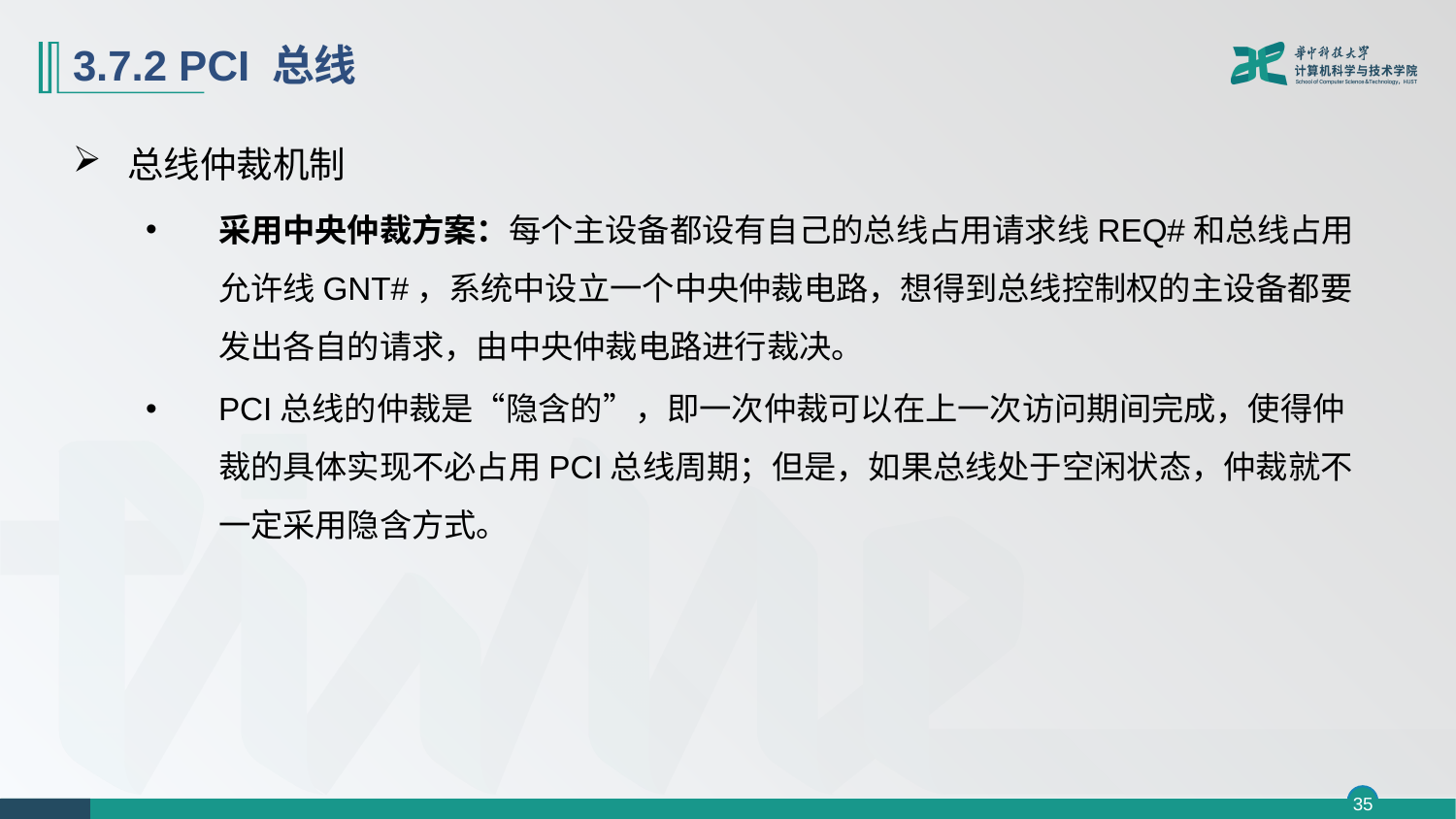

# 3.7.2 PCI 总线
总线仲裁机制
采用中央仲裁方案：每个主设备都设有自己的总线占用请求线REQ#和总线占用允许线GNT#，系统中设立一个中央仲裁电路，想得到总线控制权的主设备都要发出各自的请求，由中央仲裁电路进行裁决。
PCI总线的仲裁是“隐含的”，即一次仲裁可以在上一次访问期间完成，使得仲裁的具体实现不必占用PCI总线周期；但是，如果总线处于空闲状态，仲裁就不一定采用隐含方式。